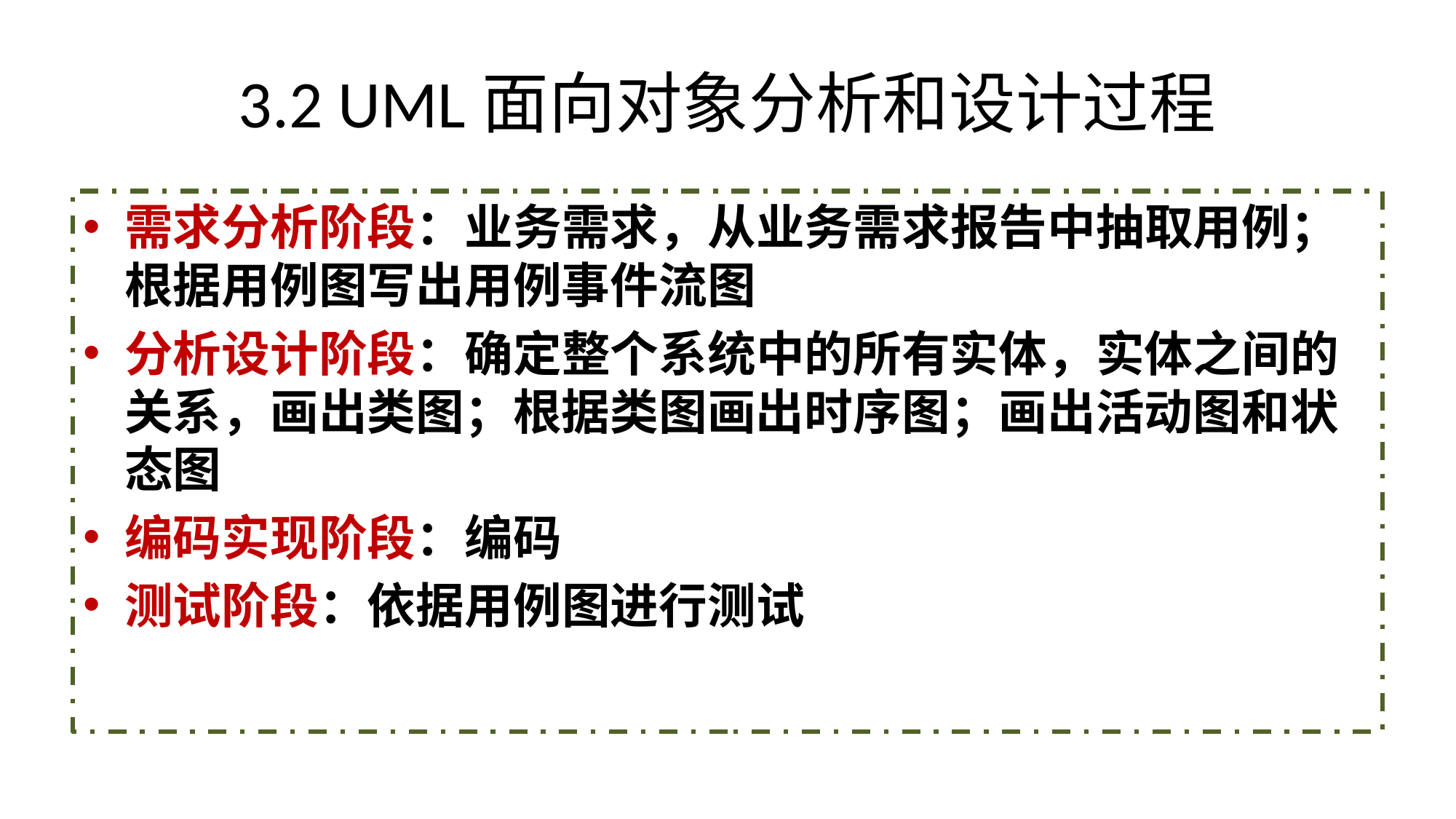

# 3.2 UML面向对象分析和设计过程
需求分析阶段：业务需求，从业务需求报告中抽取用例；根据用例图写出用例事件流图
分析设计阶段：确定整个系统中的所有实体，实体之间的关系，画出类图；根据类图画出时序图；画出活动图和状态图
编码实现阶段：编码
测试阶段：依据用例图进行测试